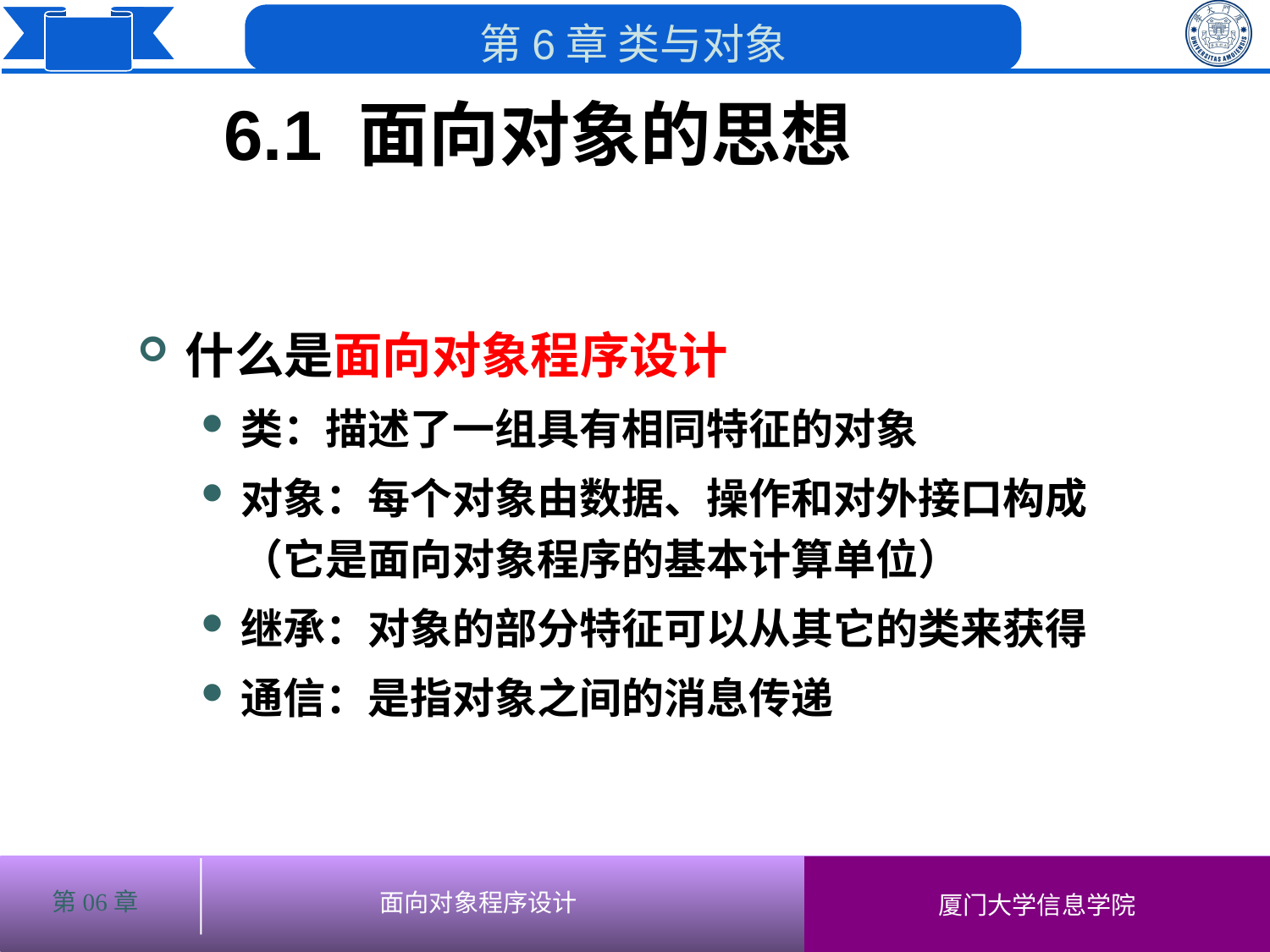

6.1 面向对象的思想
# 什么是面向对象程序设计
类：描述了一组具有相同特征的对象
对象：每个对象由数据、操作和对外接口构成（它是面向对象程序的基本计算单位）
继承：对象的部分特征可以从其它的类来获得
通信：是指对象之间的消息传递
3